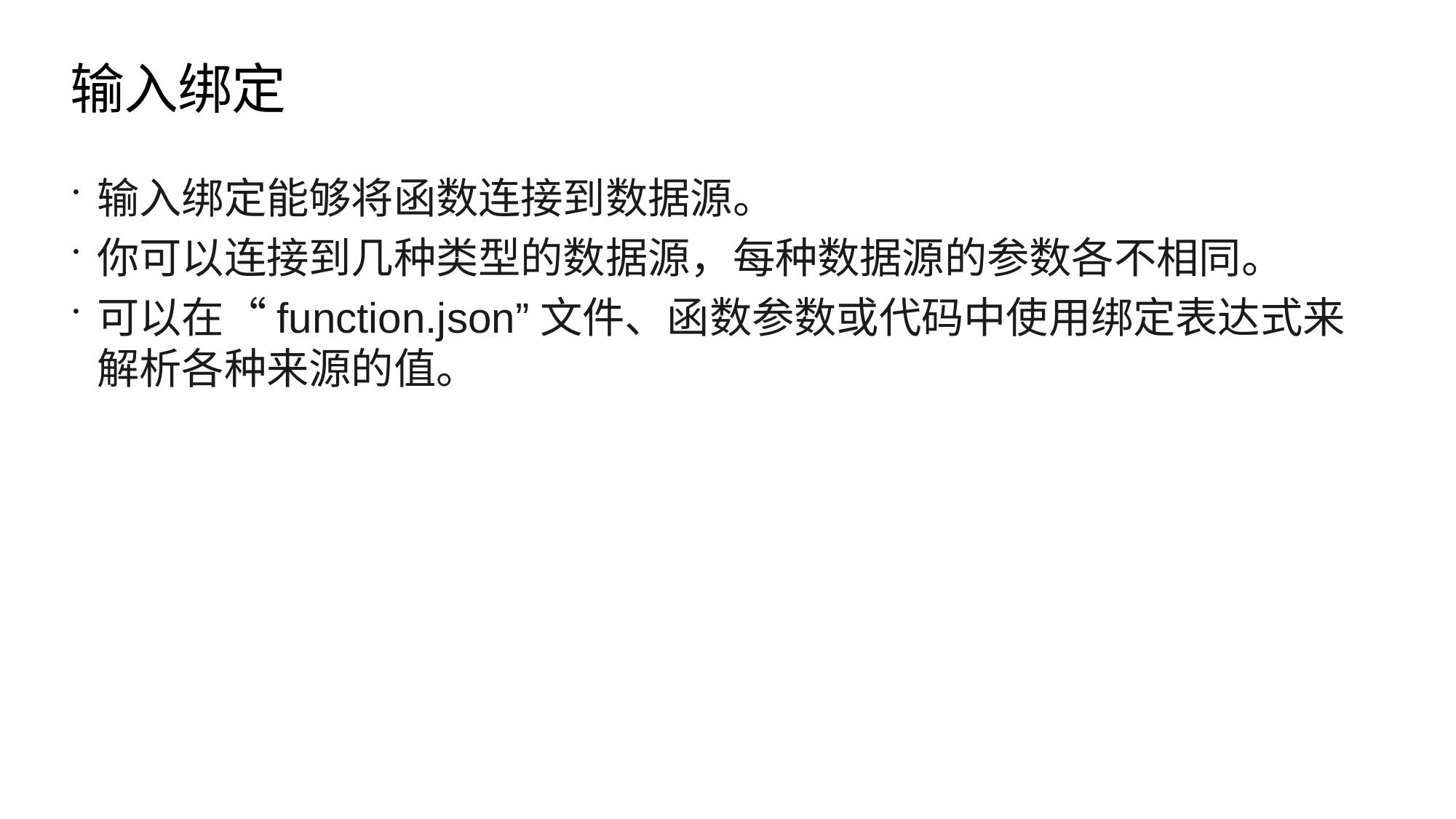

# 输入绑定
输入绑定能够将函数连接到数据源。
你可以连接到几种类型的数据源，每种数据源的参数各不相同。
可以在“function.json”文件、函数参数或代码中使用绑定表达式来解析各种来源的值。